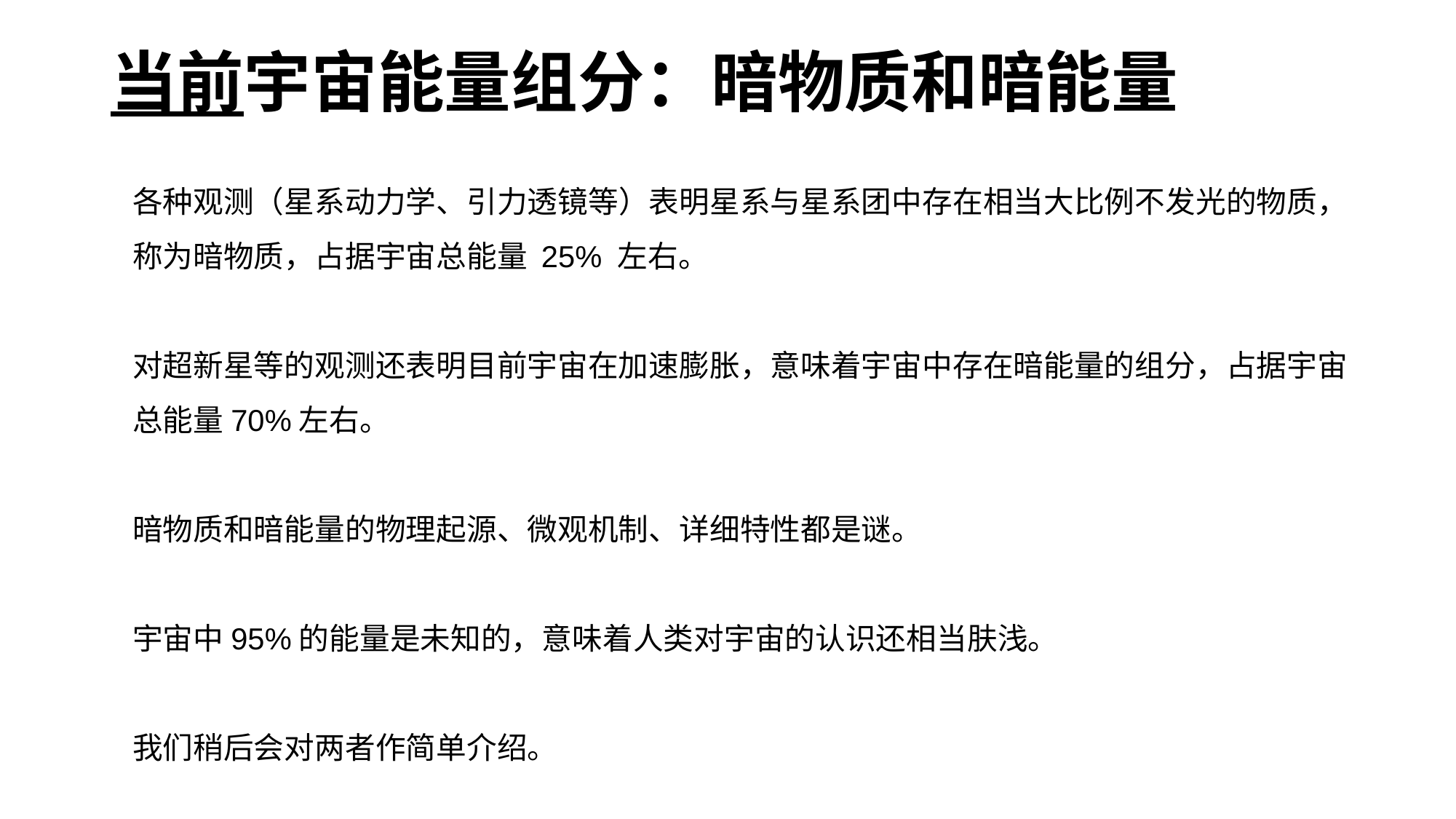

当前宇宙能量组分：暗物质和暗能量

各种观测（星系动力学、引力透镜等）表明星系与星系团中存在相当大比例不发光的物质，称为暗物质，占据宇宙总能量 25% 左右。

对超新星等的观测还表明目前宇宙在加速膨胀，意味着宇宙中存在暗能量的组分，占据宇宙总能量70%左右。

暗物质和暗能量的物理起源、微观机制、详细特性都是谜。

宇宙中95%的能量是未知的，意味着人类对宇宙的认识还相当肤浅。

我们稍后会对两者作简单介绍。